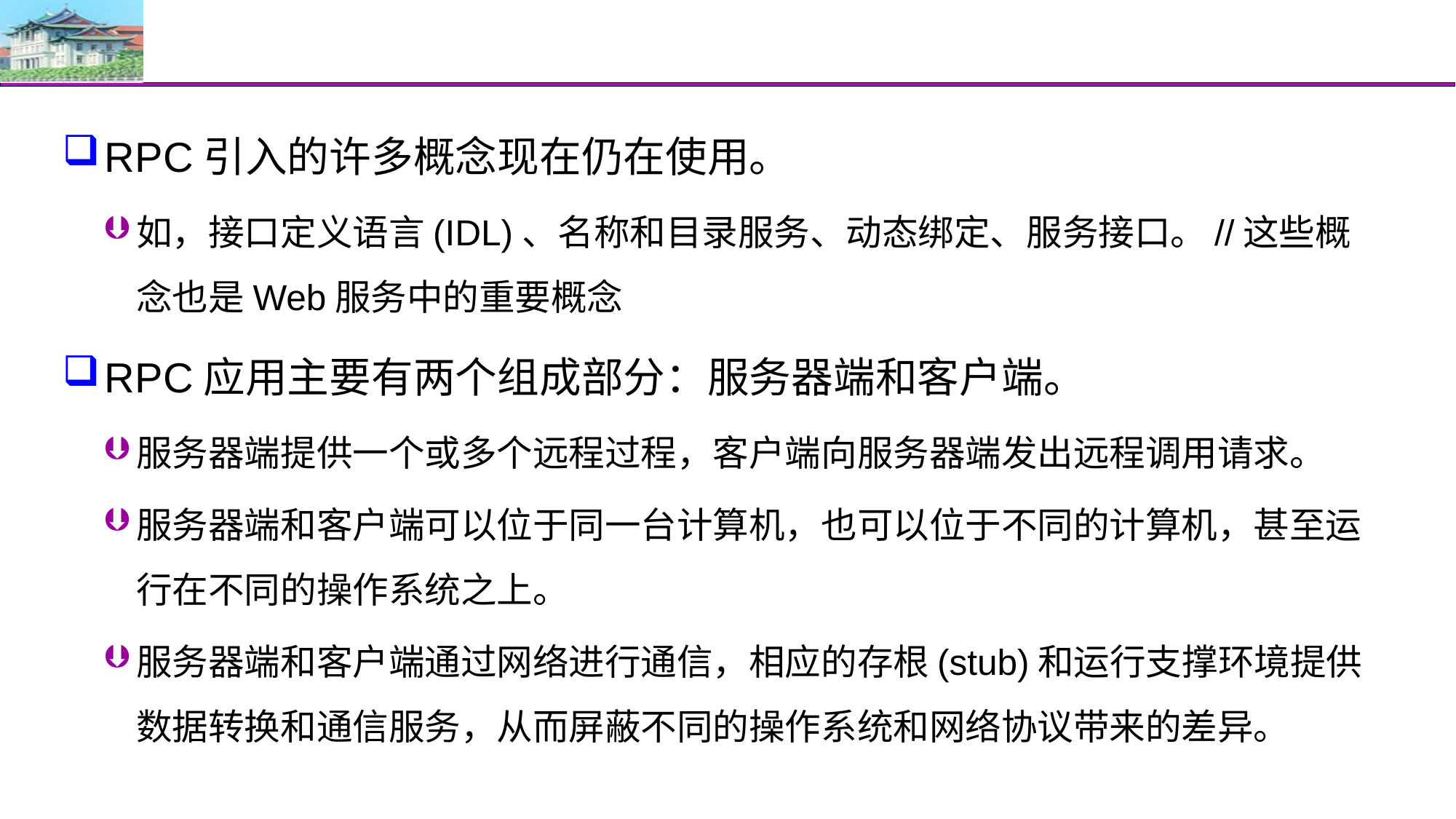

#
RPC引入的许多概念现在仍在使用。
如，接口定义语言(IDL)、名称和目录服务、动态绑定、服务接口。//这些概念也是Web服务中的重要概念
RPC应用主要有两个组成部分：服务器端和客户端。
服务器端提供一个或多个远程过程，客户端向服务器端发出远程调用请求。
服务器端和客户端可以位于同一台计算机，也可以位于不同的计算机，甚至运行在不同的操作系统之上。
服务器端和客户端通过网络进行通信，相应的存根(stub)和运行支撑环境提供数据转换和通信服务，从而屏蔽不同的操作系统和网络协议带来的差异。